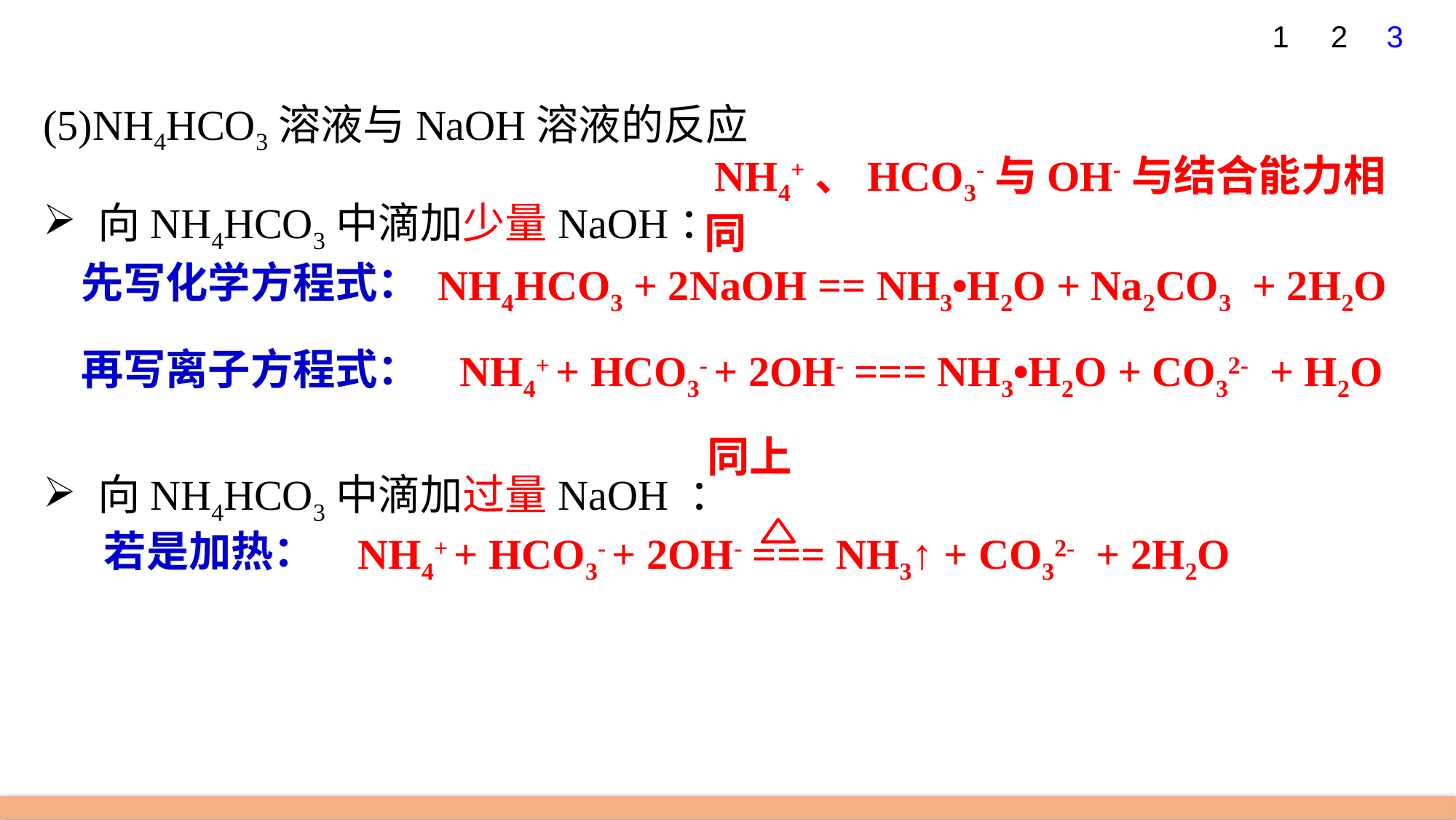

1
2
3
(5)NH4HCO3溶液与NaOH溶液的反应
向NH4HCO3中滴加少量NaOH：

向NH4HCO3中滴加过量NaOH ：

 NH4+、HCO3-与OH-与结合能力相同
先写化学方程式：
 NH4HCO3 + 2NaOH == NH3•H2O + Na2CO3  + 2H2O
再写离子方程式：
NH4+ + HCO3- + 2OH- === NH3•H2O + CO32-  + H2O
 同上
若是加热：

NH4+ + HCO3- + 2OH- === NH3↑ + CO32-  + 2H2O